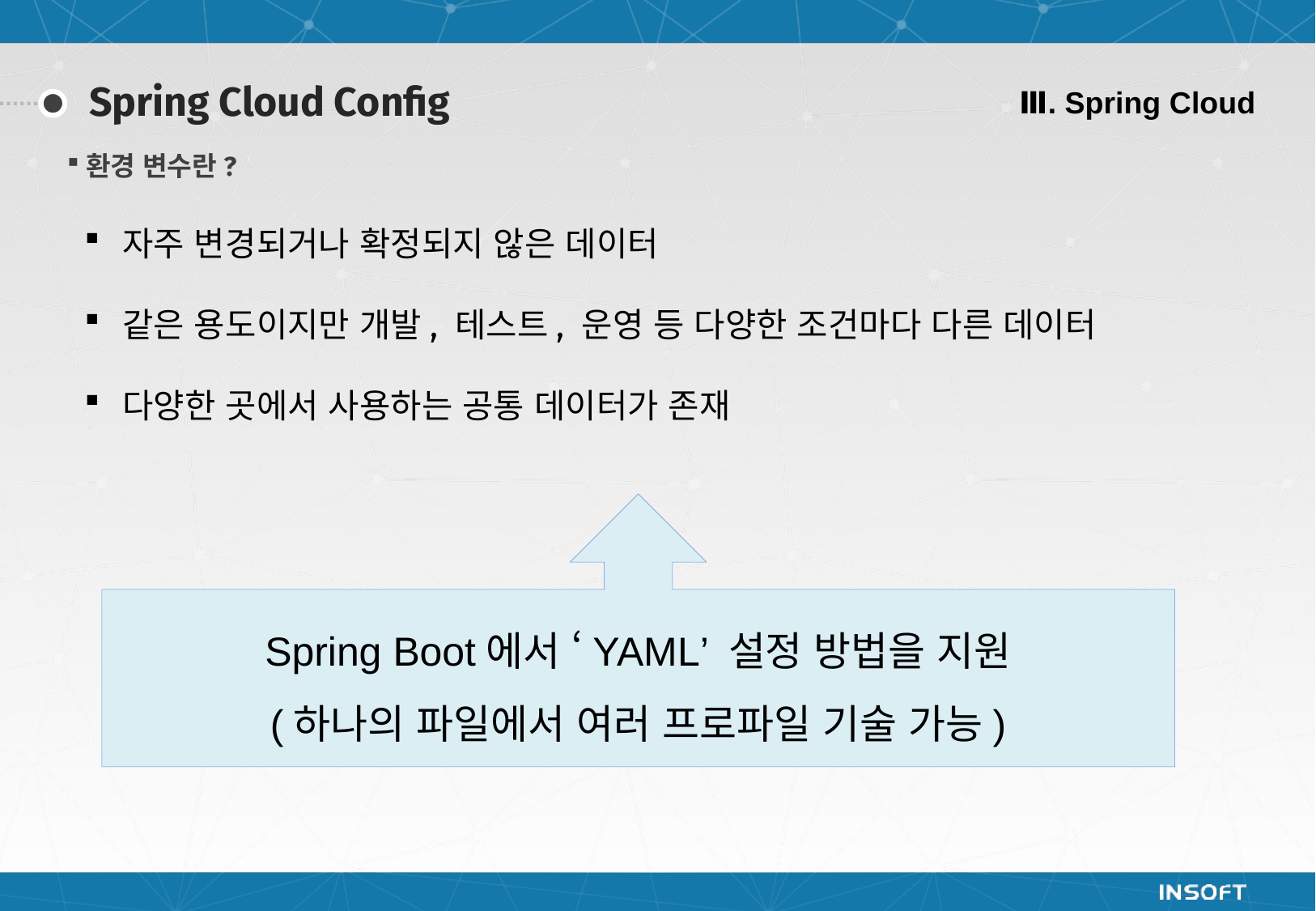

Ⅲ. Spring Cloud
Spring Cloud Config

Spring Boot에서 ‘YAML’ 설정 방법을 지원
(하나의 파일에서 여러 프로파일 기술 가능)

환경 변수란?
자주 변경되거나 확정되지 않은 데이터

같은 용도이지만 개발, 테스트, 운영 등 다양한 조건마다 다른 데이터

다양한 곳에서 사용하는 공통 데이터가 존재